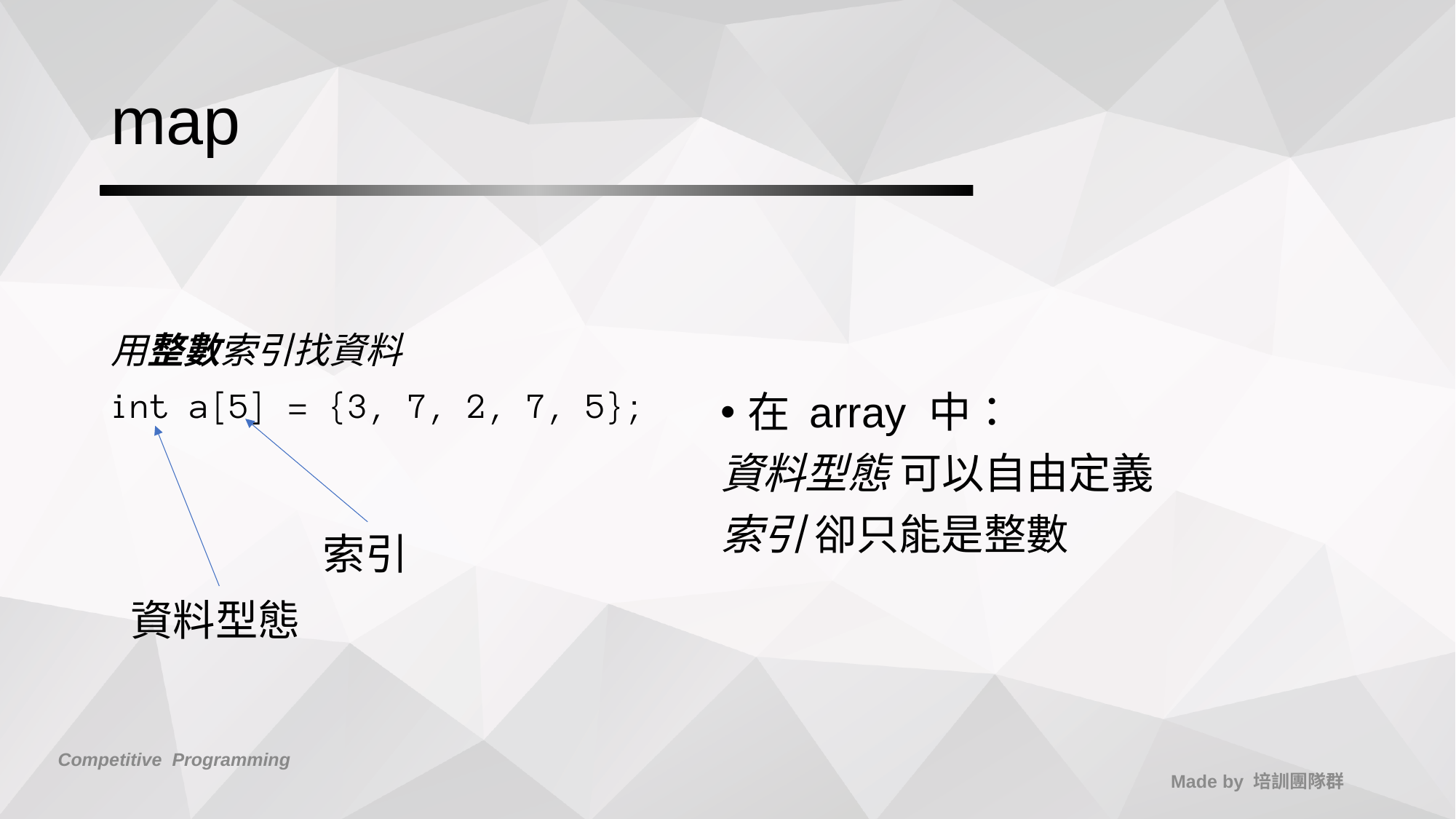

# map
用整數索引找資料
int a[5] = {3, 7, 2, 7, 5};

在 array 中：
資料型態 可以自由定義
索引 卻只能是整數

索引
資料型態